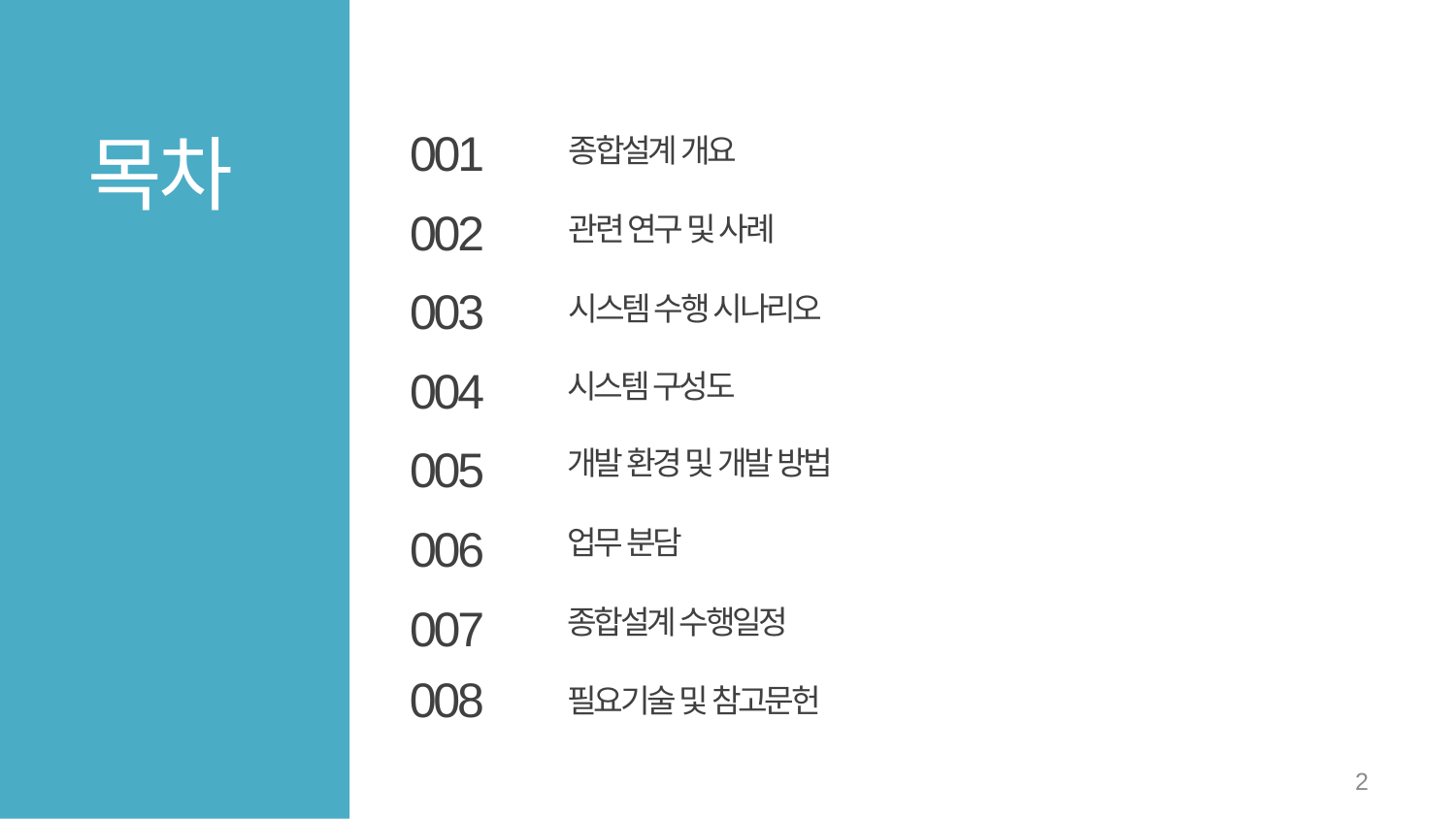

목차
001
종합설계 개요
002
관련 연구 및 사례
003
시스템 수행 시나리오
004
시스템 구성도
005
개발 환경 및 개발 방법
006
업무 분담
007
종합설계 수행일정
008
필요기술 및 참고문헌
2